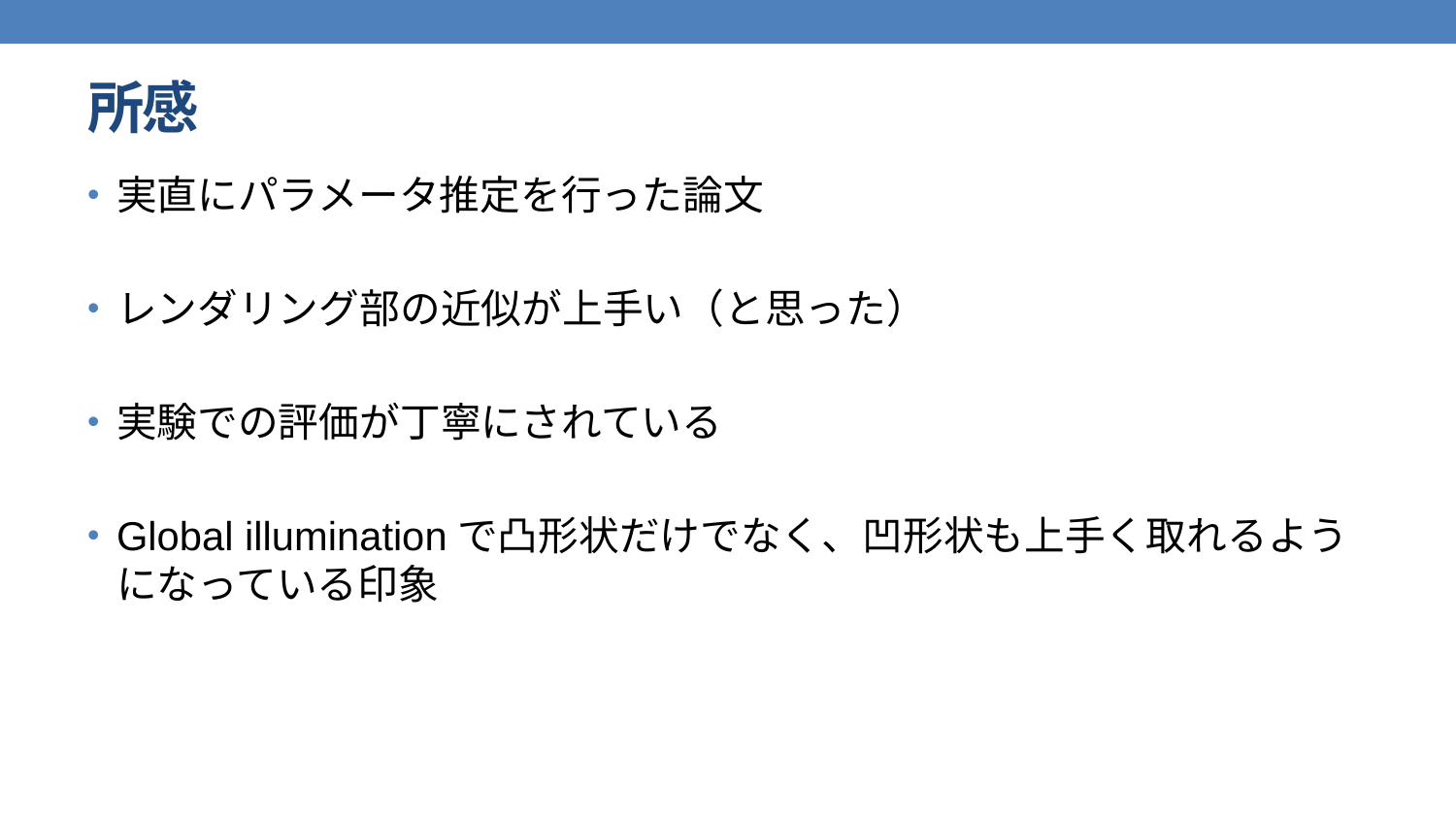

# 所感
実直にパラメータ推定を行った論文

レンダリング部の近似が上手い（と思った）

実験での評価が丁寧にされている

Global illuminationで凸形状だけでなく、凹形状も上手く取れるようになっている印象